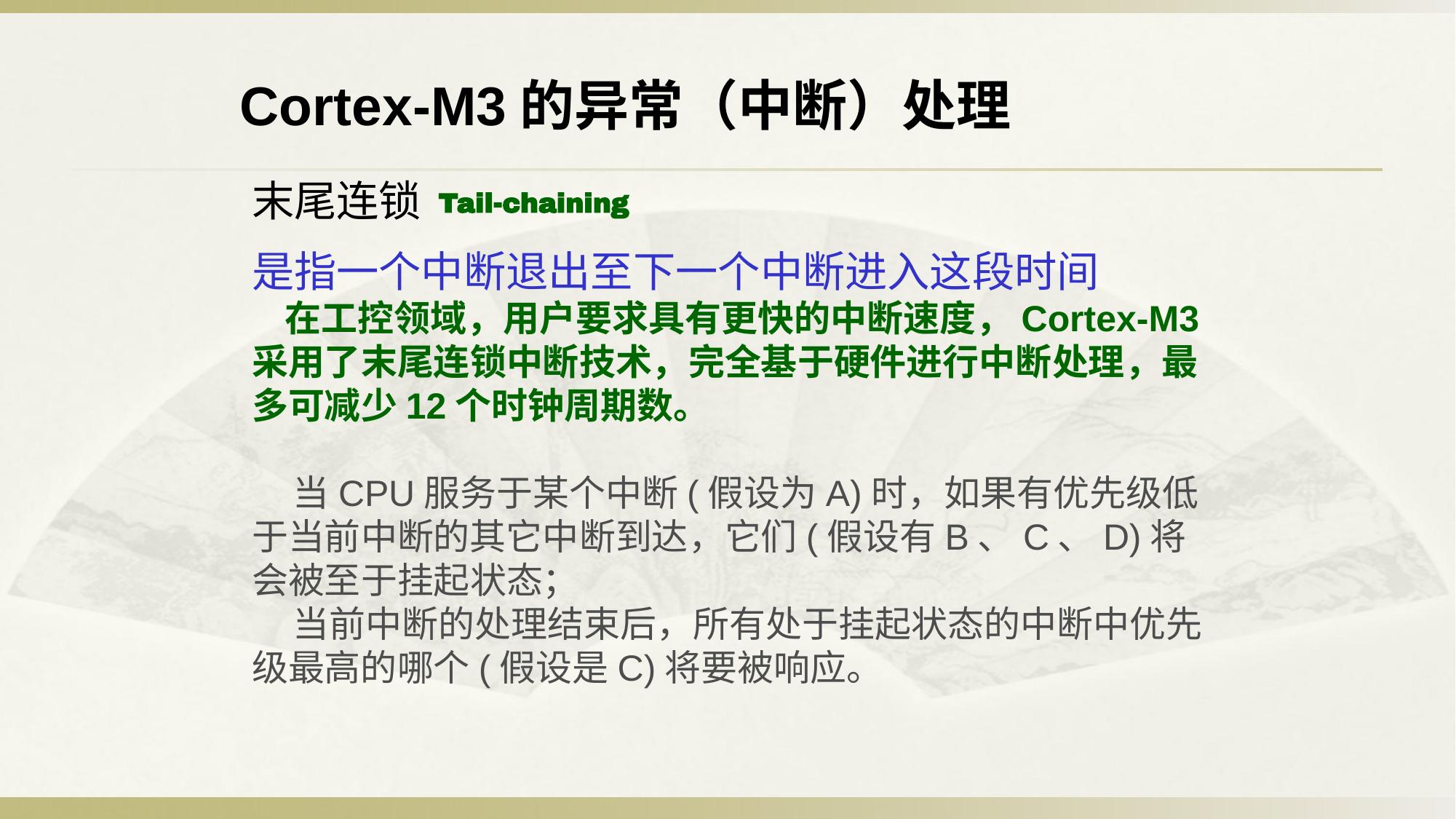

Cortex-M3的异常（中断）处理
末尾连锁
Tail-chaining
是指一个中断退出至下一个中断进入这段时间
   在工控领域，用户要求具有更快的中断速度，Cortex-M3采用了末尾连锁中断技术，完全基于硬件进行中断处理，最多可减少12个时钟周期数。

    当CPU服务于某个中断(假设为A)时，如果有优先级低于当前中断的其它中断到达，它们(假设有B、C、D)将会被至于挂起状态；
    当前中断的处理结束后，所有处于挂起状态的中断中优先级最高的哪个(假设是C)将要被响应。